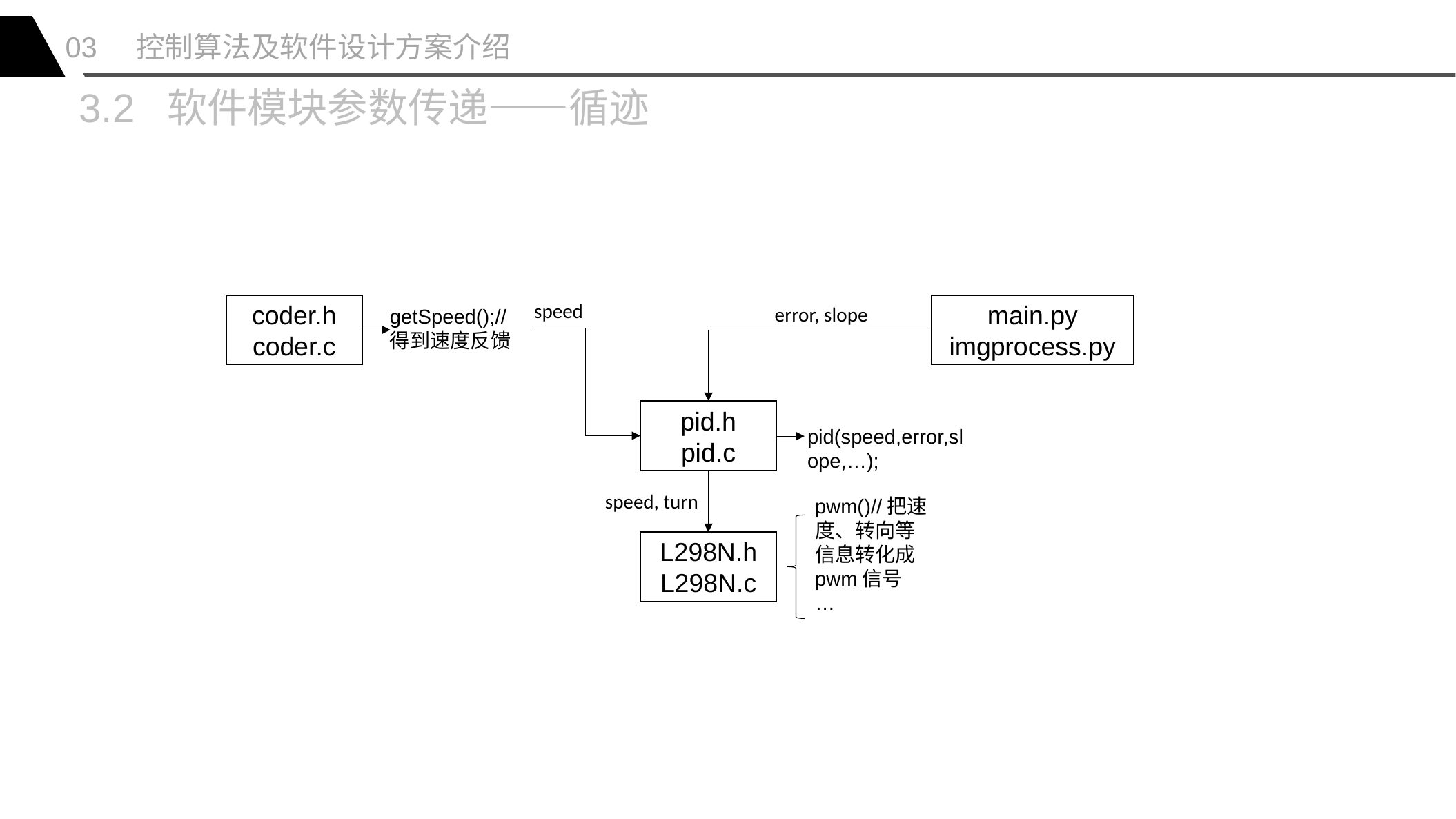

03    控制算法及软件设计方案介绍

3.2  软件模块参数传递——循迹
speed
coder.h
coder.c
main.py
imgprocess.py
error, slope
getSpeed();//得到速度反馈
pid.h
pid.c
pid(speed,error,slope,…);
speed, turn
pwm()//把速度、转向等信息转化成pwm信号
…

L298N.h
L298N.c